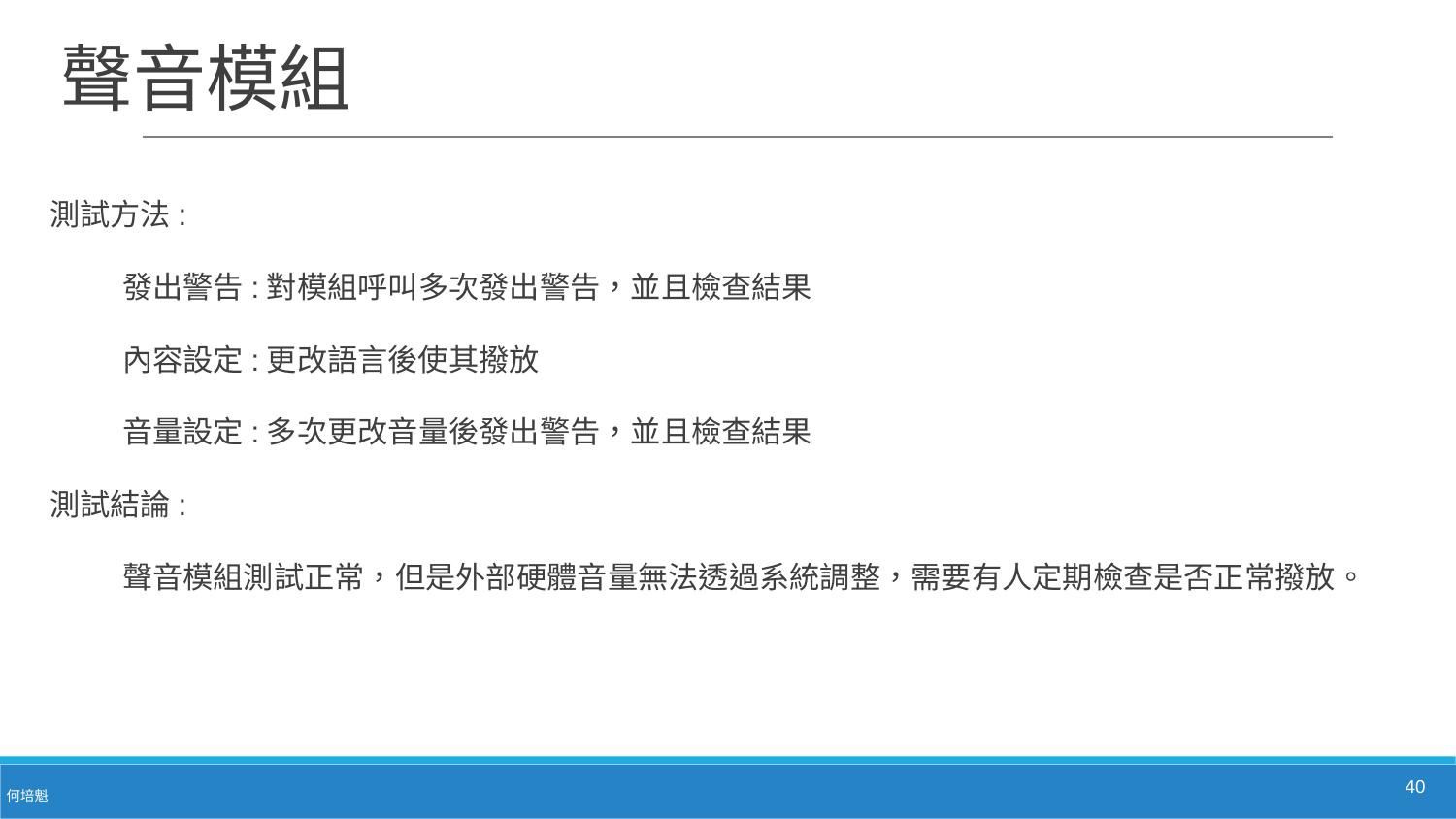

# 聲音模組
測試方法:
發出警告:對模組呼叫多次發出警告，並且檢查結果
內容設定:更改語言後使其撥放
音量設定:多次更改音量後發出警告，並且檢查結果
測試結論:
聲音模組測試正常，但是外部硬體音量無法透過系統調整，需要有人定期檢查是否正常撥放。
40
何培魁